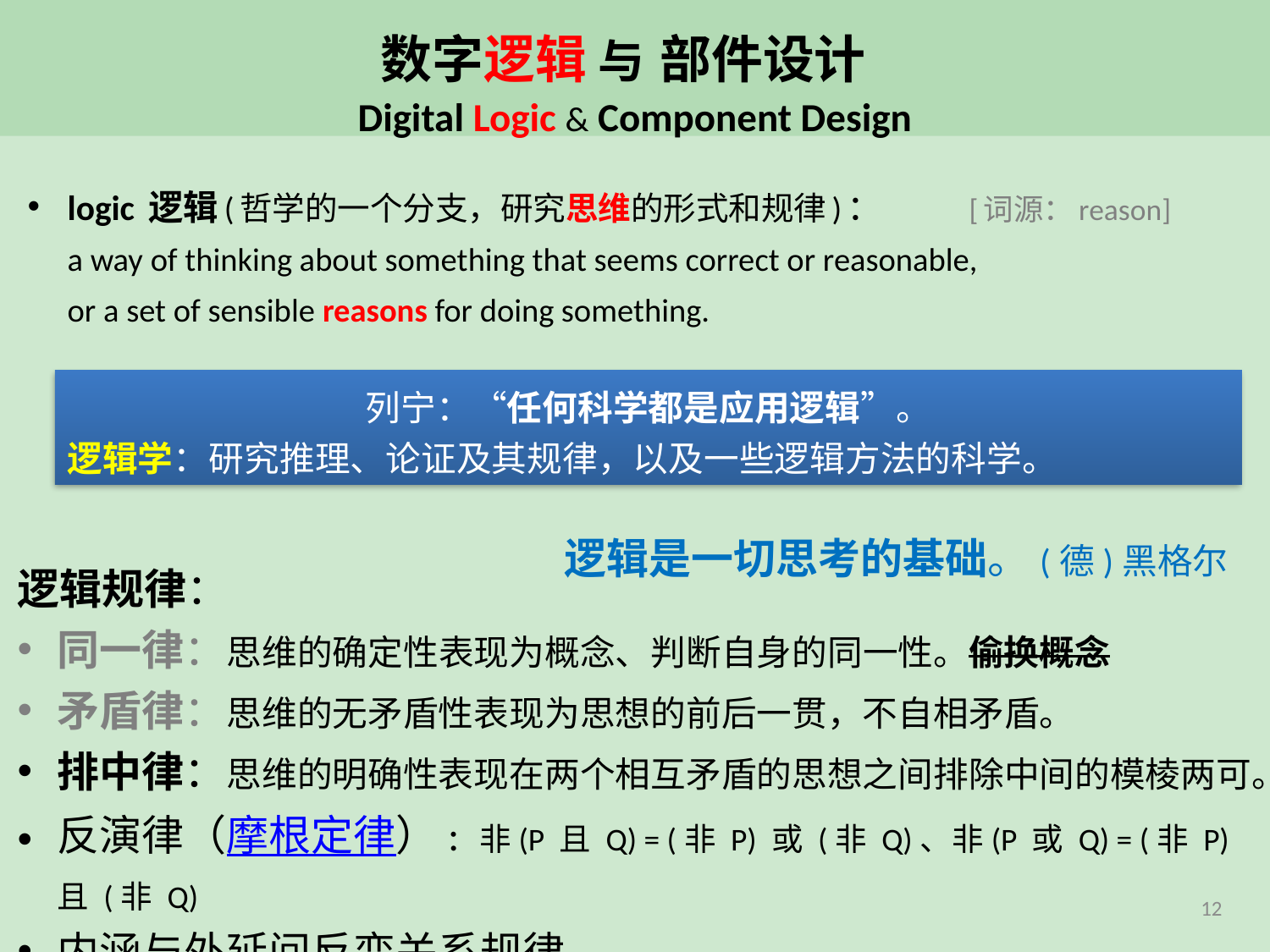

# 数字逻辑 与 部件设计 Digital Logic & Component Design
logic 逻辑(哲学的一个分支，研究思维的形式和规律)：	[词源：reason]
a way of thinking about something that seems correct or reasonable,
or a set of sensible reasons for doing something.
列宁：“任何科学都是应用逻辑”。
逻辑学：研究推理、论证及其规律，以及一些逻辑方法的科学。
逻辑是一切思考的基础。(德)黑格尔
逻辑规律：
同一律：思维的确定性表现为概念、判断自身的同一性。偷换概念
矛盾律：思维的无矛盾性表现为思想的前后一贯，不自相矛盾。
排中律：思维的明确性表现在两个相互矛盾的思想之间排除中间的模棱两可。
反演律（摩根定律）: 非(P 且 Q) = (非 P) 或 (非 Q)、非(P 或 Q) = (非 P) 且 (非 Q)
内涵与外延间反变关系规律.
12